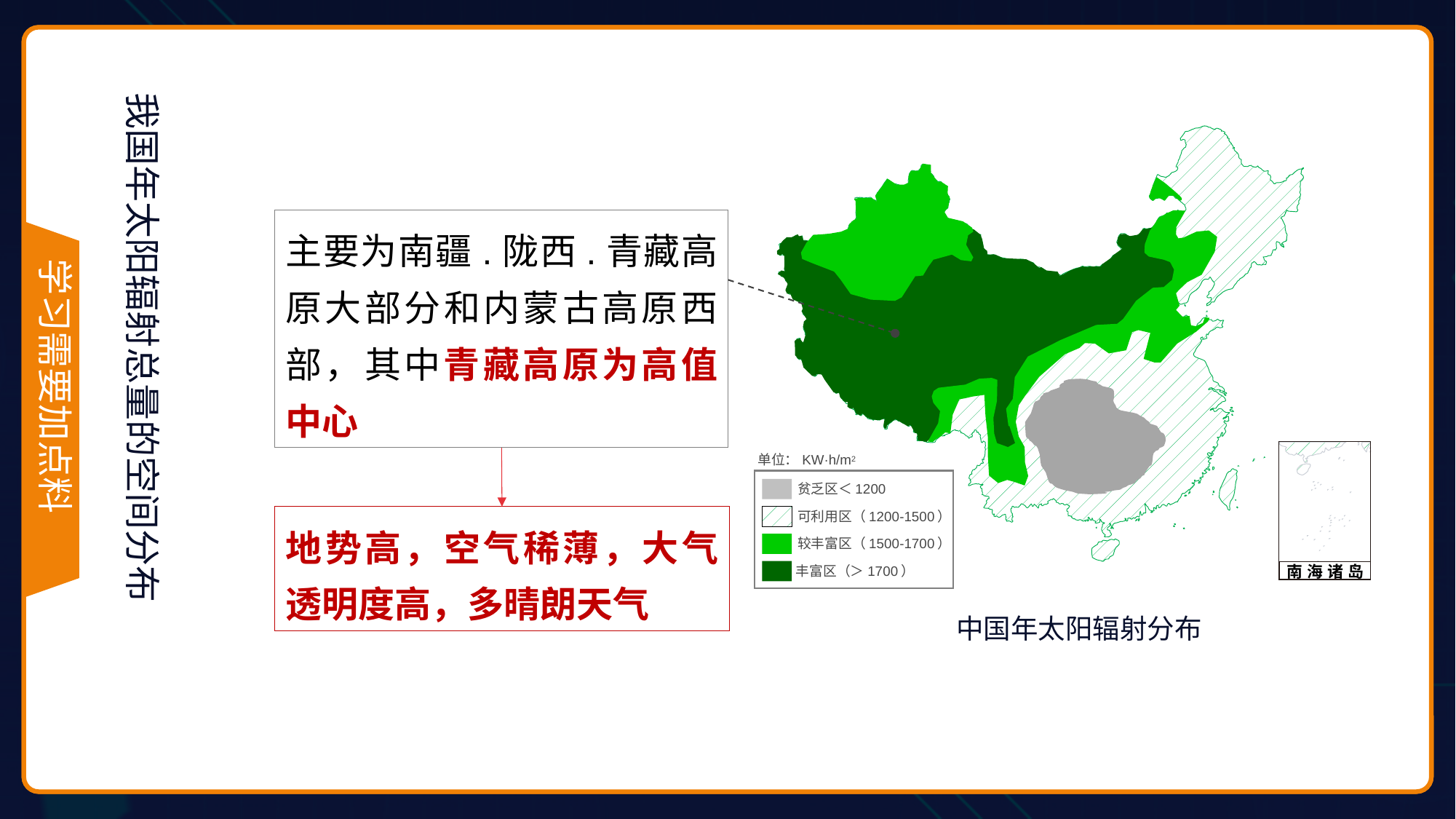

我国年太阳辐射总量的空间分布

主要为南疆.陇西.青藏高原大部分和内蒙古高原西部，其中青藏高原为高值中心

地势高，空气稀薄，大气透明度高，多晴朗天气

南海诸岛

单位：KW·h/m2

贫乏区＜1200

可利用区（1200-1500）

较丰富区（1500-1700）

丰富区（＞1700）

中国年太阳辐射分布